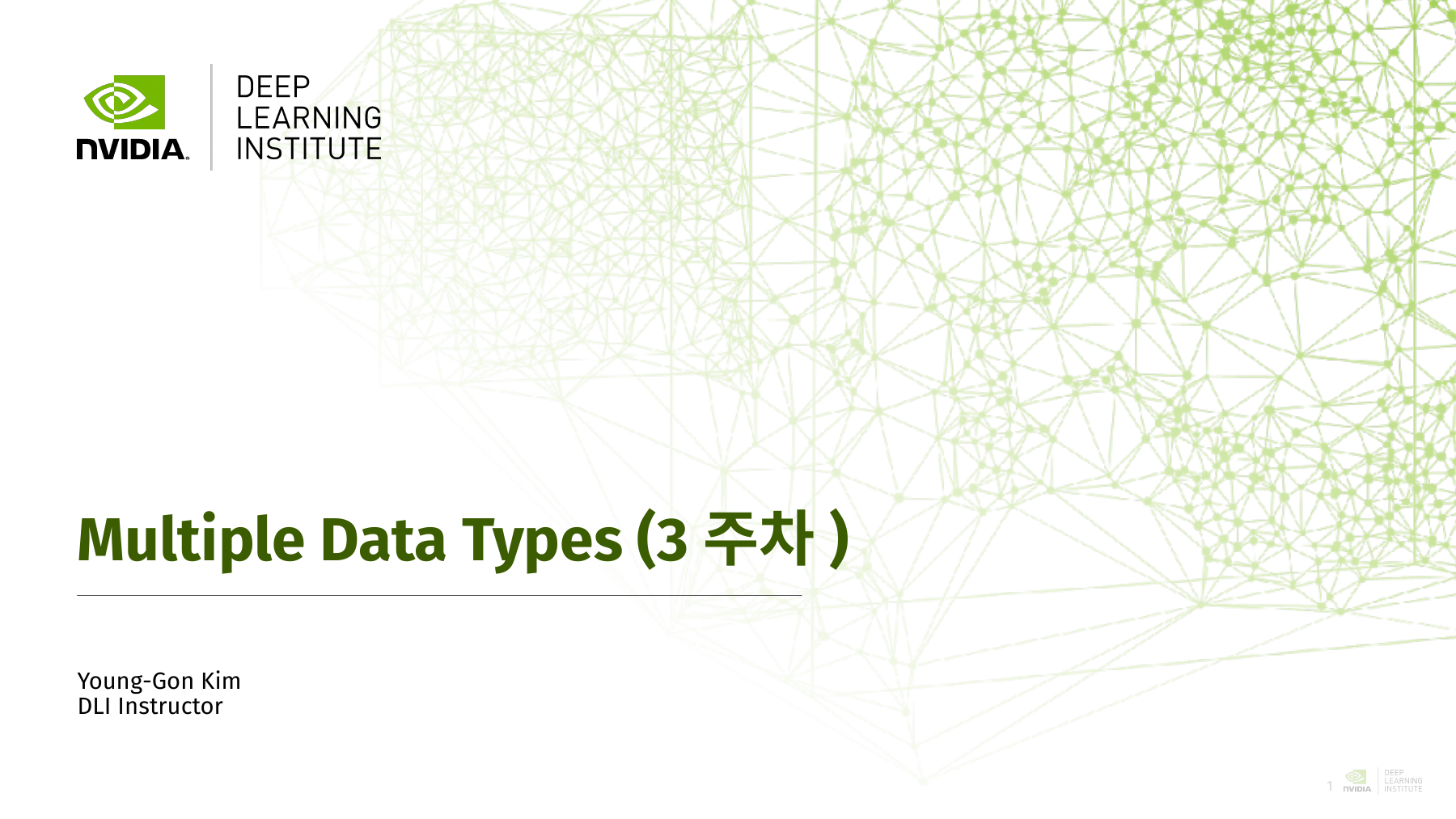

# Multiple Data Types (3주차)

Young-Gon Kim
DLI Instructor